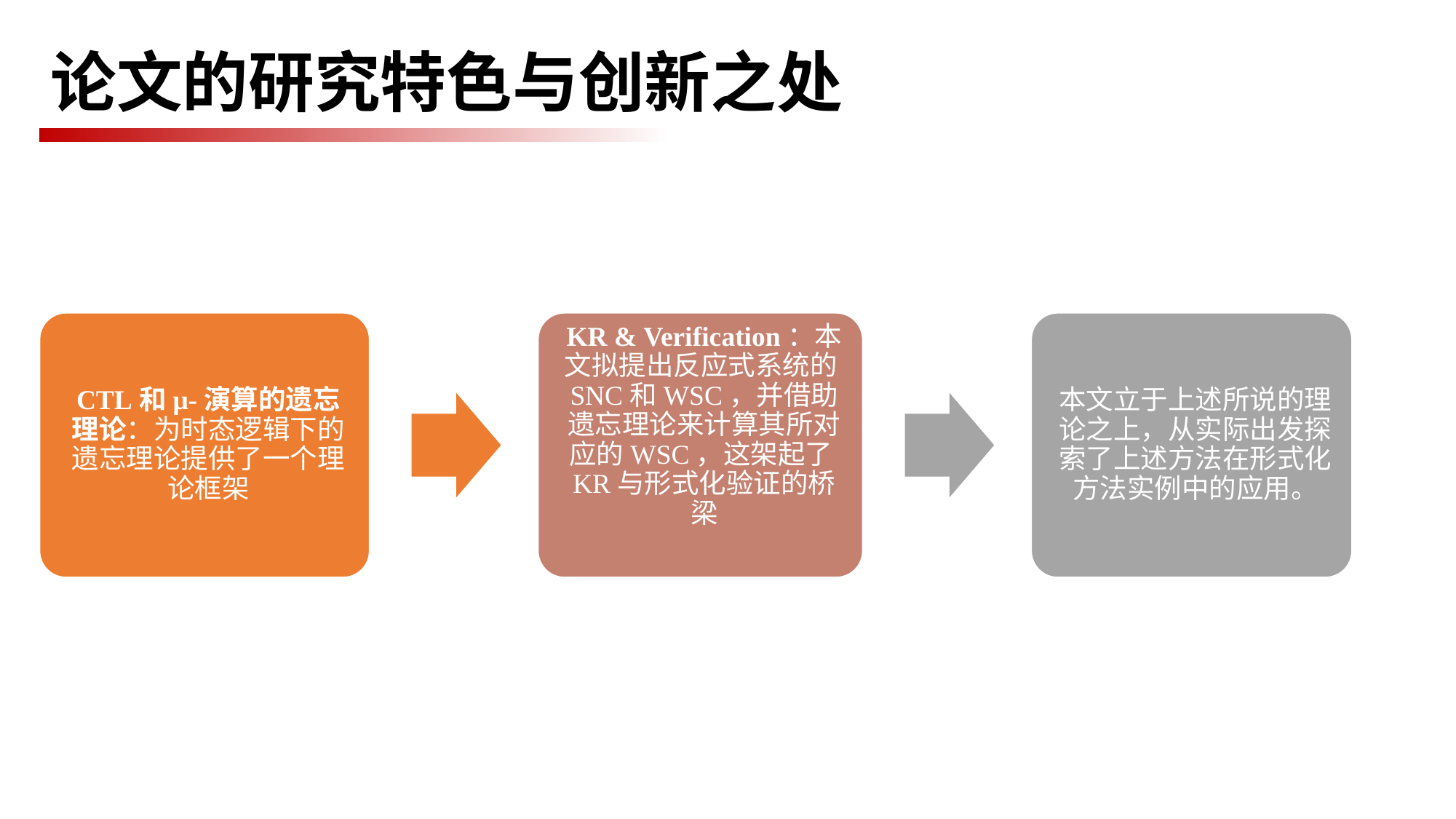

# 论文的研究特色与创新之处
CTL和μ-演算的遗忘理论：为时态逻辑下的遗忘理论提供了一个理论框架

KR & Verification：本文拟提出反应式系统的SNC和WSC，并借助遗忘理论来计算其所对应的WSC，这架起了KR与形式化验证的桥梁

本文立于上述所说的理论之上，从实际出发探索了上述方法在形式化方法实例中的应用。